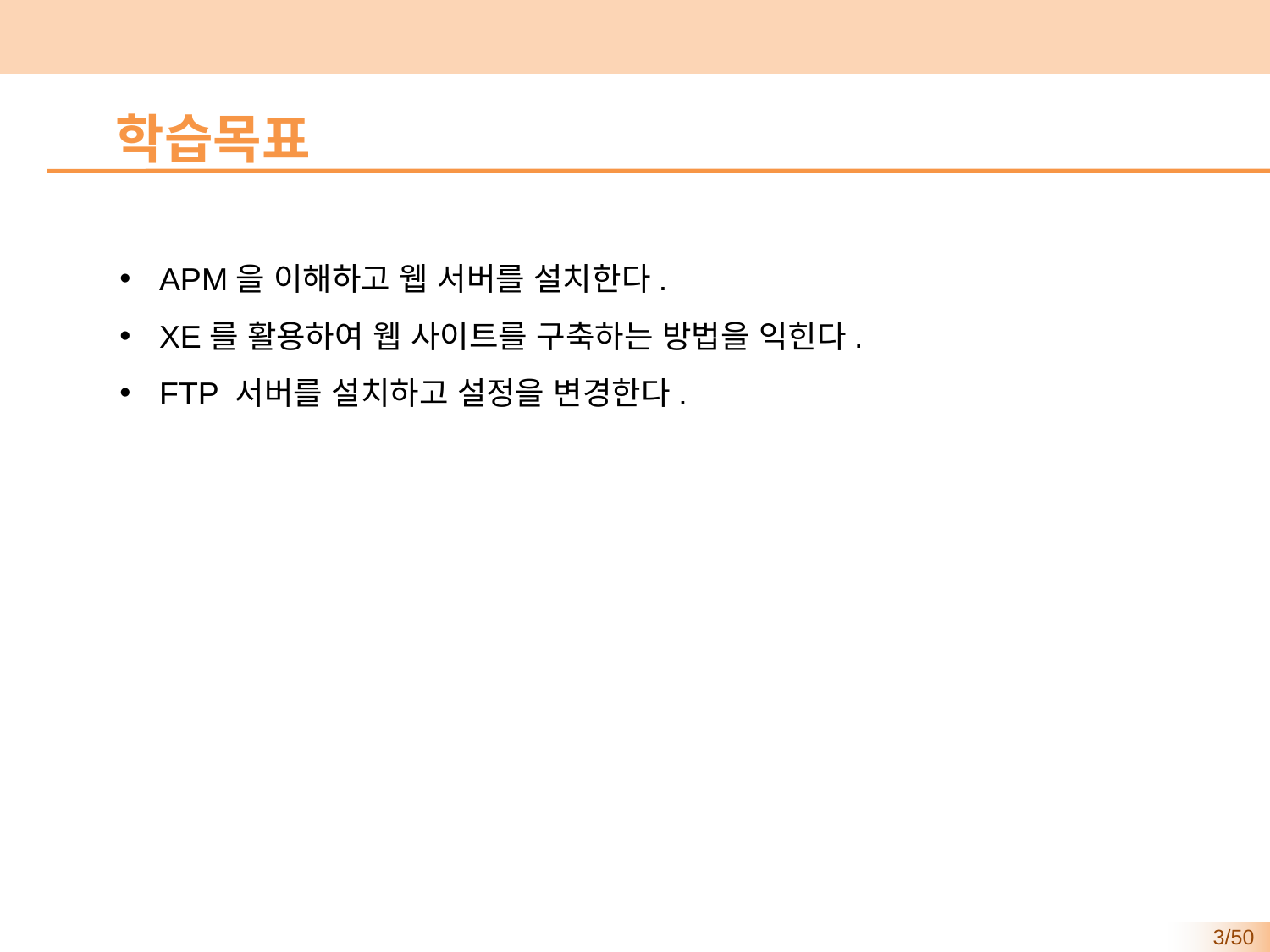

학습목표

APM을 이해하고 웹 서버를 설치한다.
XE를 활용하여 웹 사이트를 구축하는 방법을 익힌다.
FTP 서버를 설치하고 설정을 변경한다.